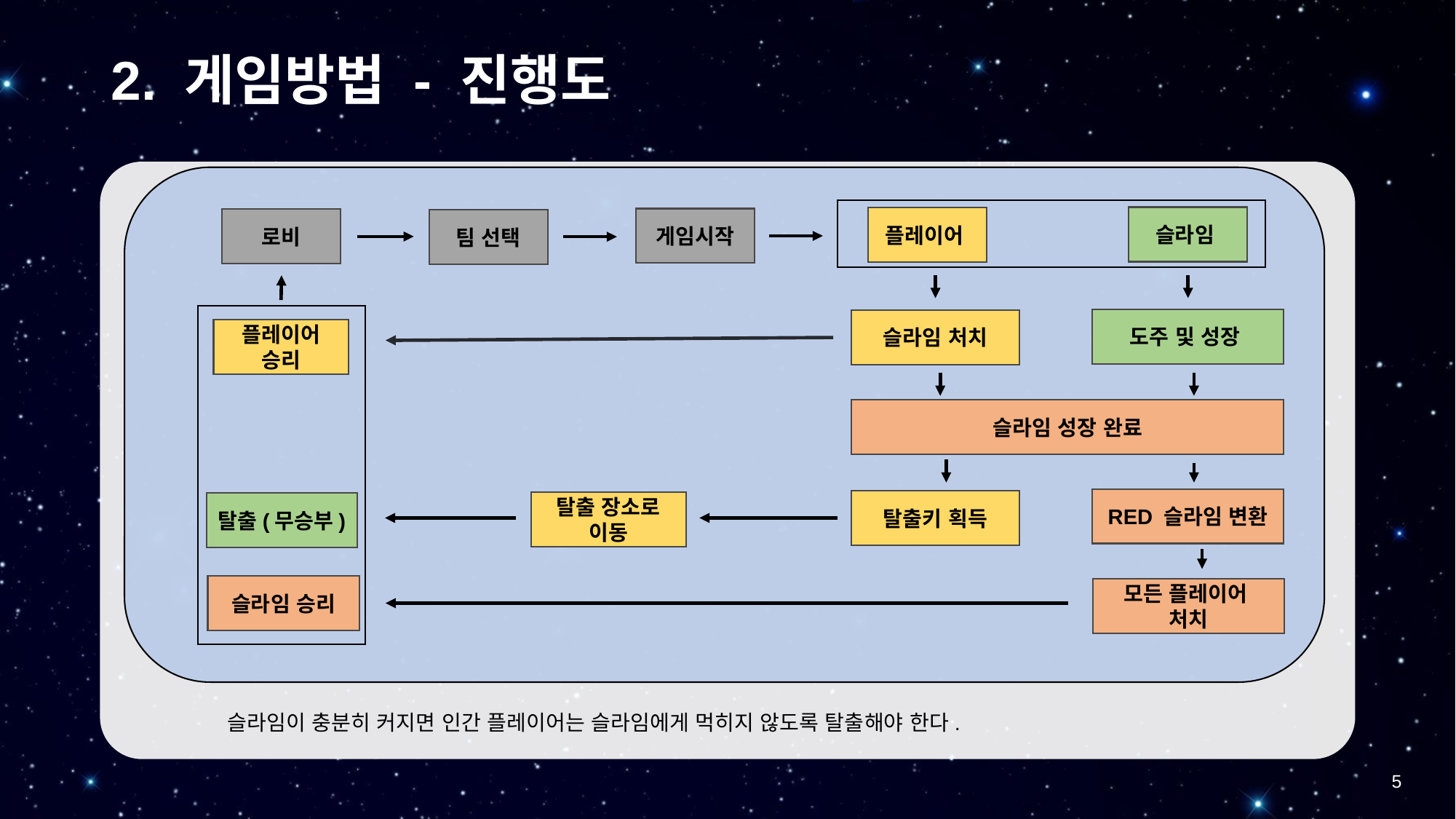

# 2. 게임방법 - 진행도

슬라임
플레이어
게임시작
로비
팀 선택

도주 및 성장
슬라임 처치
플레이어 승리
슬라임 성장 완료
RED 슬라임 변환
탈출키 획득
탈출 장소로 이동
탈출(무승부)
슬라임 승리
모든 플레이어
처치
슬라임이 충분히 커지면 인간 플레이어는 슬라임에게 먹히지 않도록 탈출해야 한다.
5